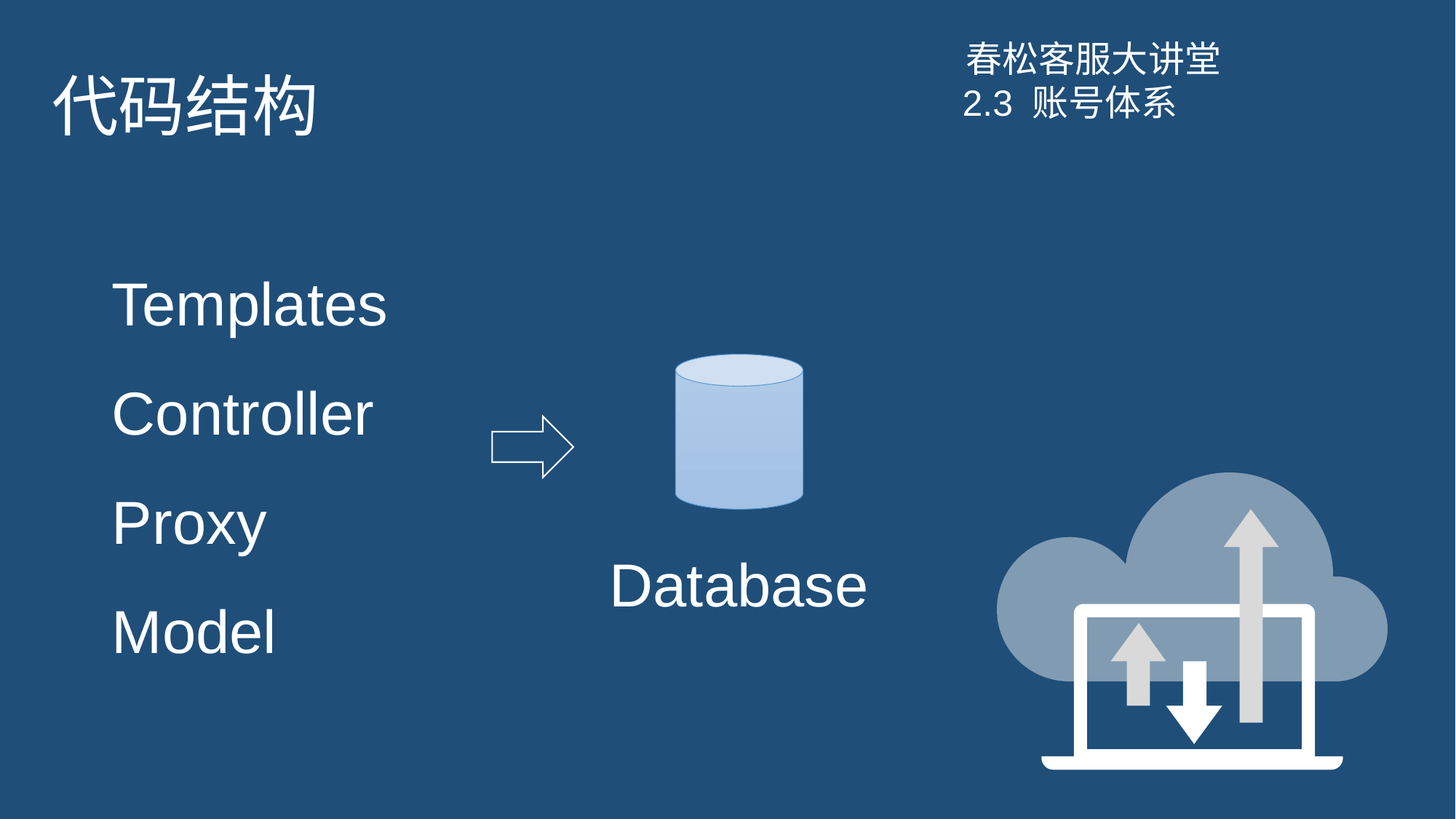

# 代码结构
春松客服大讲堂
2.3 账号体系
Templates
Controller
Proxy
Model

Database